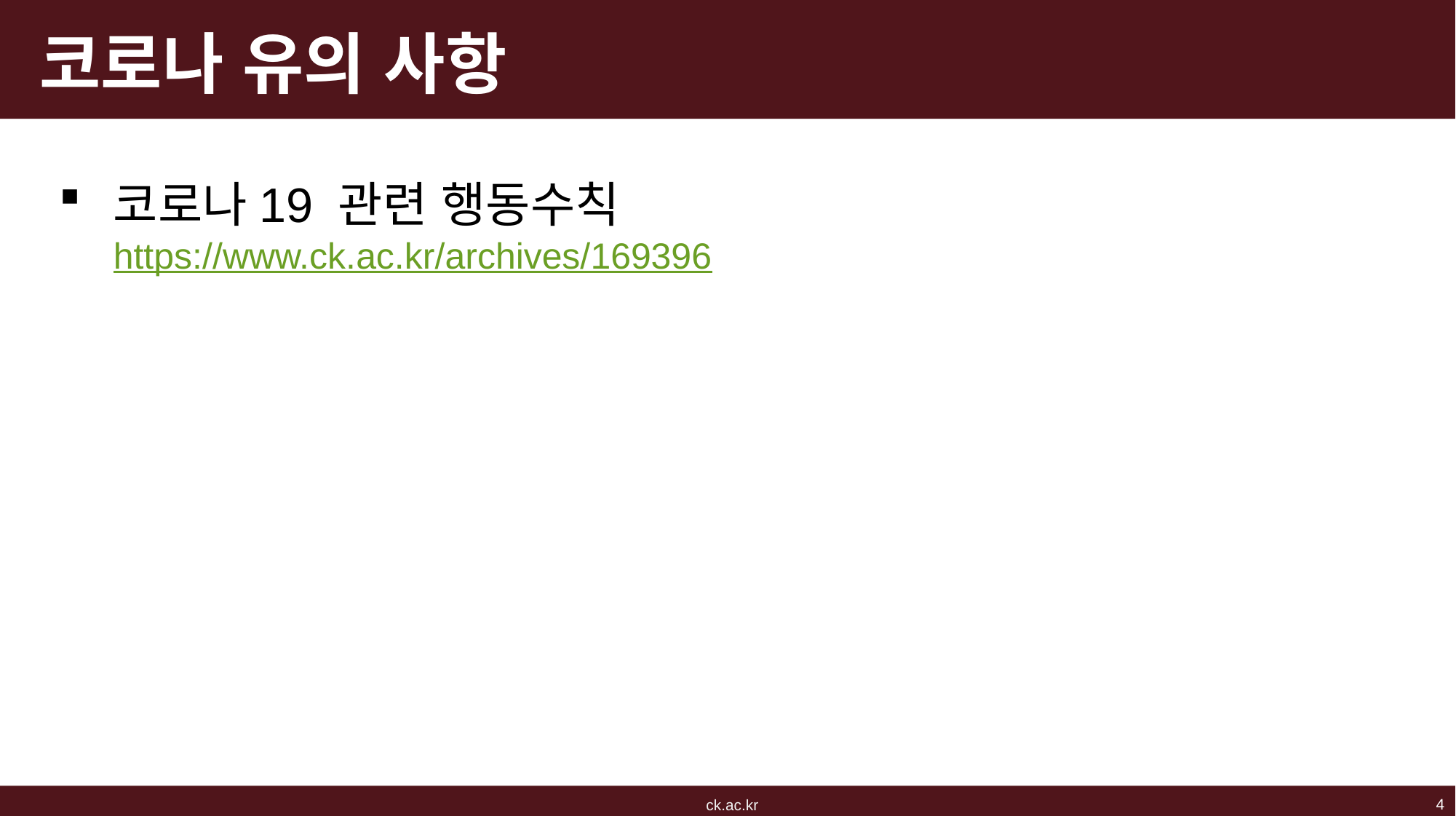

# 코로나 유의 사항
코로나19 관련 행동수칙
https://www.ck.ac.kr/archives/169396

4
ck.ac.kr